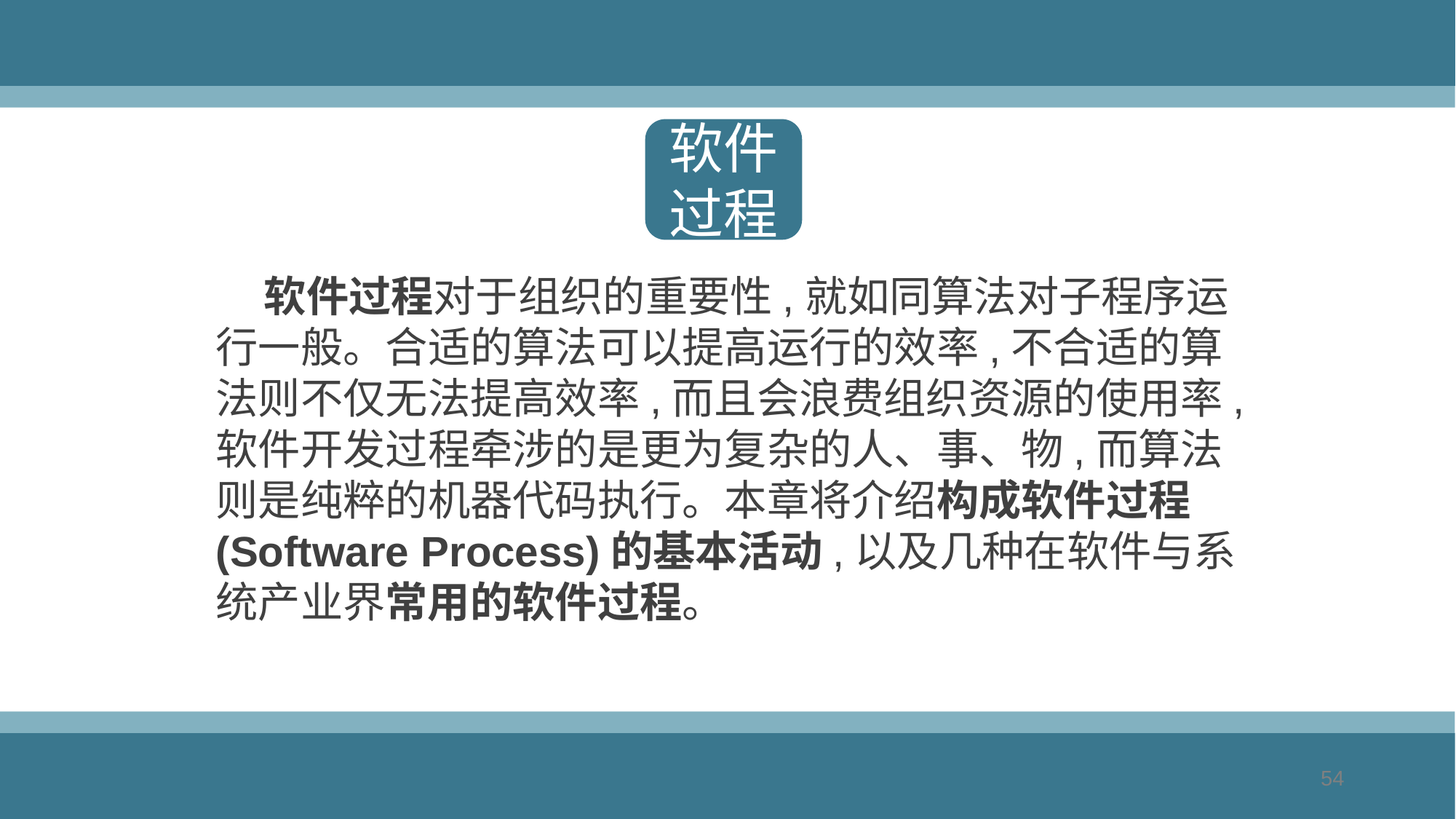

软件过程
    软件过程对于组织的重要性,就如同算法对子程序运行一般。合适的算法可以提高运行的效率,不合适的算法则不仅无法提高效率,而且会浪费组织资源的使用率,软件开发过程牵涉的是更为复杂的人、事、物,而算法则是纯粹的机器代码执行。本章将介绍构成软件过程(Software Process)的基本活动,以及几种在软件与系统产业界常用的软件过程。

54